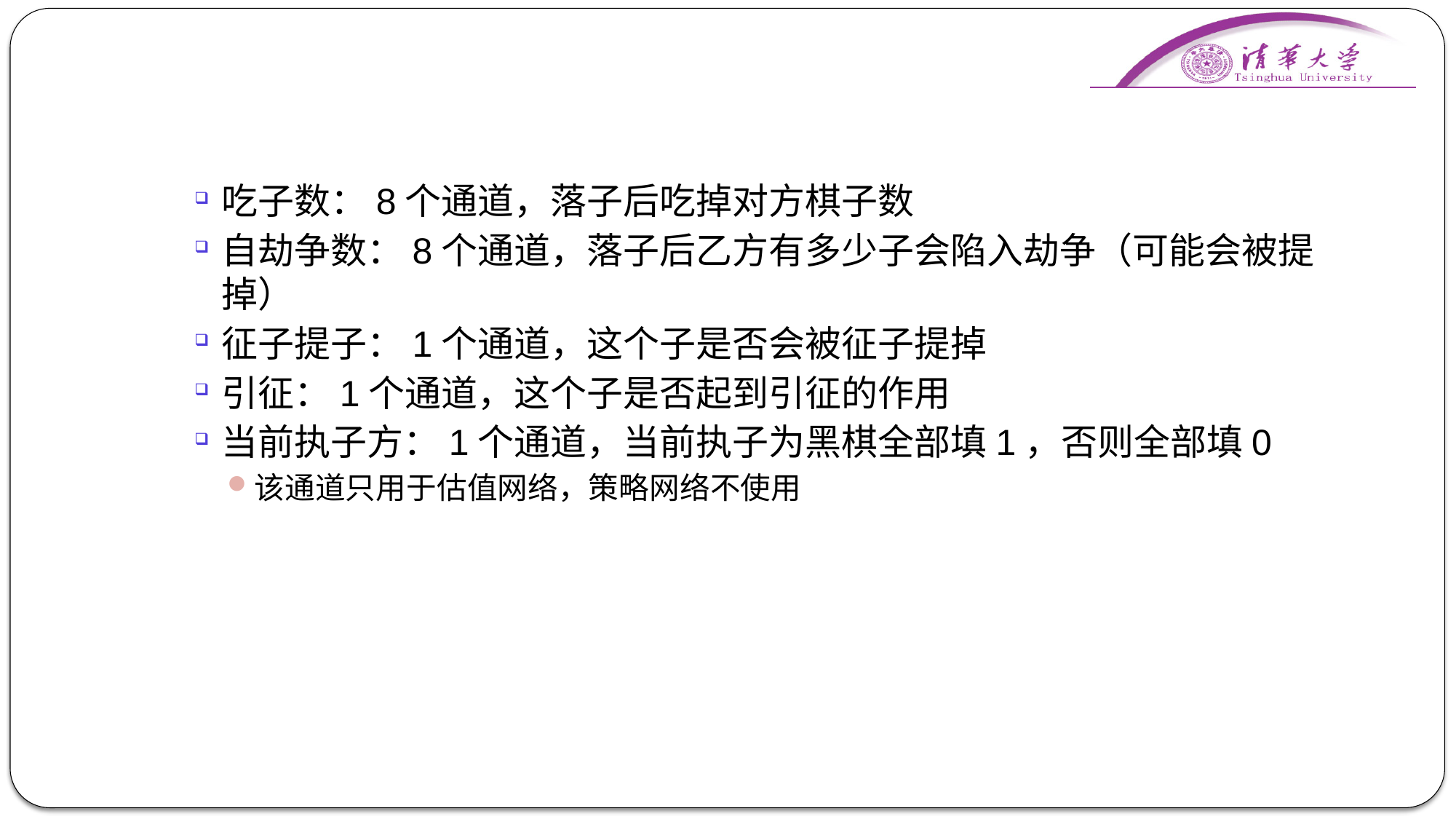

#
吃子数：8个通道，落子后吃掉对方棋子数
自劫争数：8个通道，落子后乙方有多少子会陷入劫争（可能会被提掉）
征子提子：1个通道，这个子是否会被征子提掉
引征：1个通道，这个子是否起到引征的作用
当前执子方：1个通道，当前执子为黑棋全部填1，否则全部填0
该通道只用于估值网络，策略网络不使用